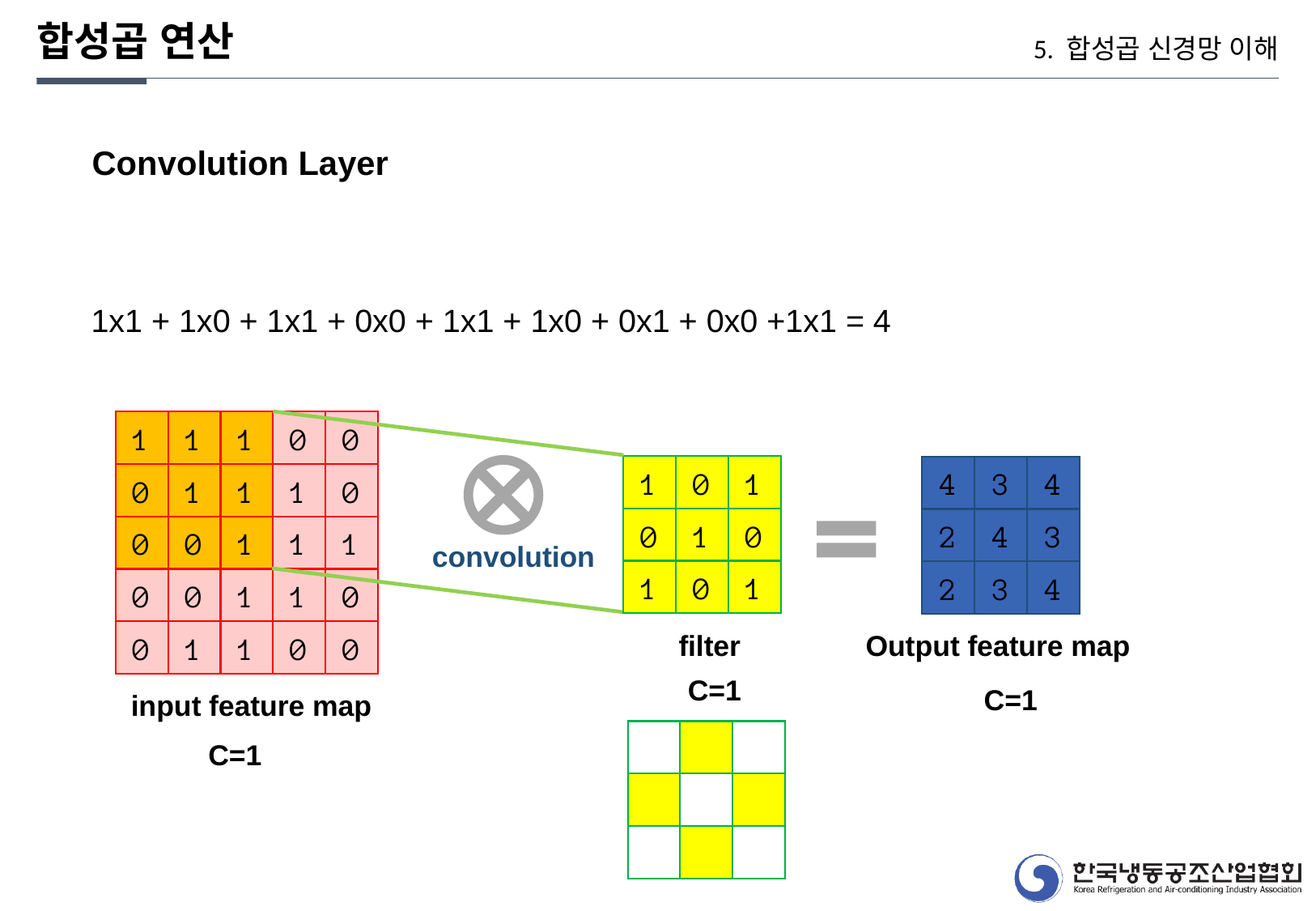

합성곱 연산
5. 합성곱 신경망 이해
Convolution Layer
1x1 + 1x0 + 1x1 + 0x0 + 1x1 + 1x0 + 0x1 + 0x0 +1x1 = 4
0
0
1
1
1

1
0
1
4
3
4
0
1
1
1
0

0
1
0
4
3
2
1
1
1
0
0
convolution
1
0
1
4
3
2
0
1
1
0
0
filter
Output feature map
0
0
1
1
0
C=1
C=1
input feature map

C=1